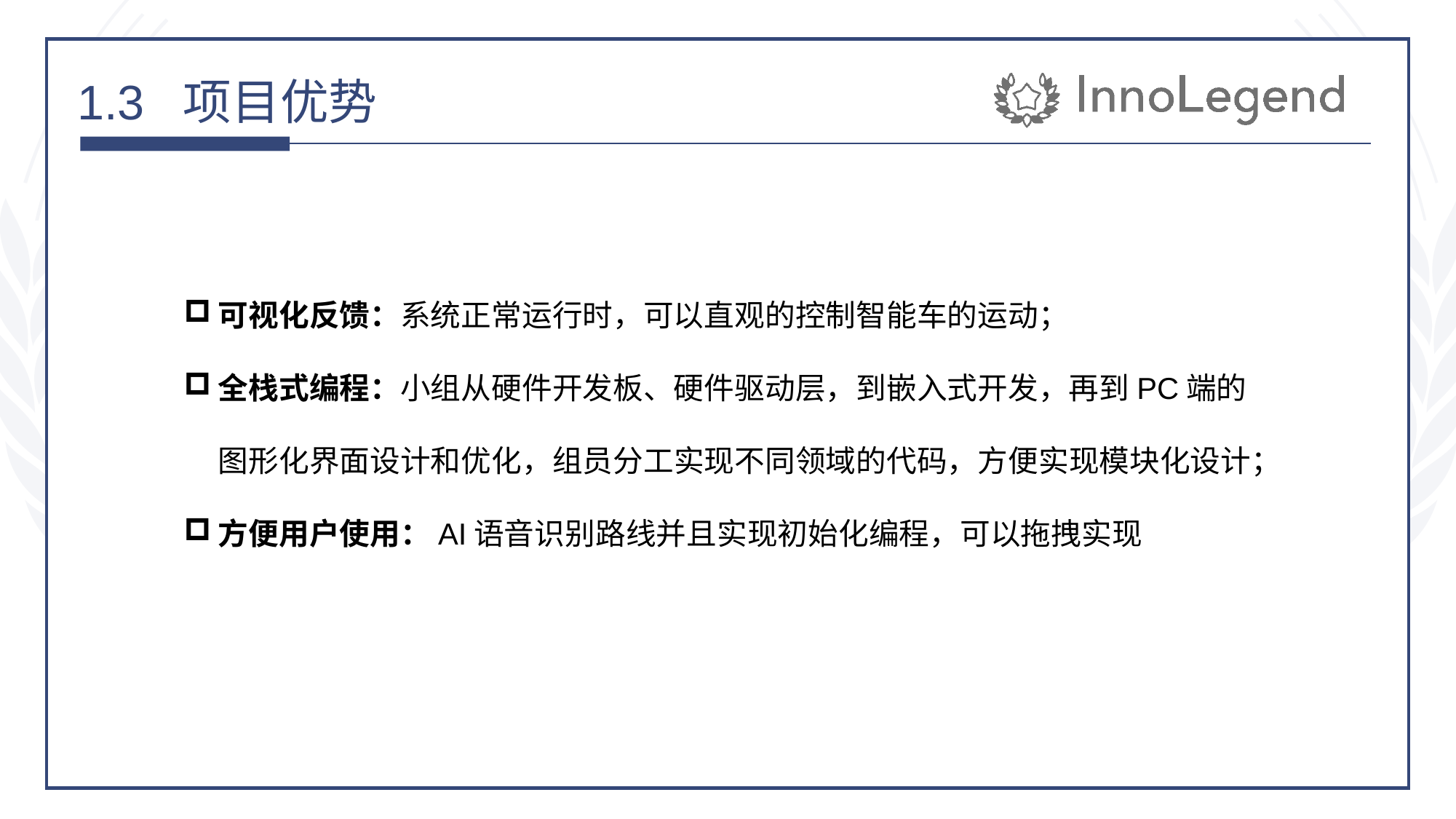

1.3  项目优势
可视化反馈：系统正常运行时，可以直观的控制智能车的运动；
全栈式编程：小组从硬件开发板、硬件驱动层，到嵌入式开发，再到PC端的图形化界面设计和优化，组员分工实现不同领域的代码，方便实现模块化设计；
方便用户使用：AI语音识别路线并且实现初始化编程，可以拖拽实现